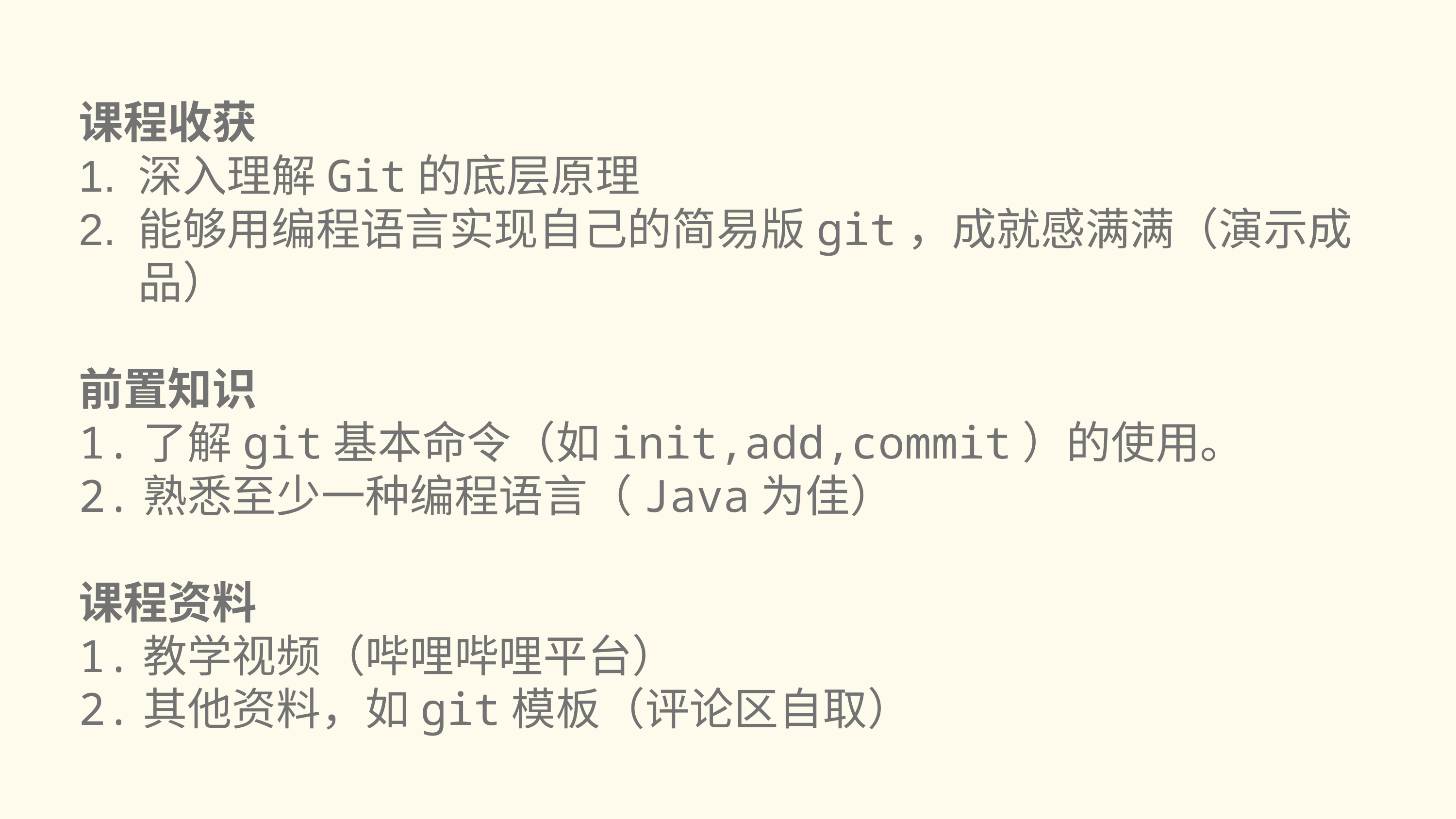

课程收获
深入理解Git的底层原理
能够用编程语言实现自己的简易版git，成就感满满（演示成品）

前置知识
1.了解git基本命令（如init,add,commit）的使用。
2.熟悉至少一种编程语言（Java为佳）

课程资料
1.教学视频（哔哩哔哩平台）
2.其他资料，如git模板（评论区自取）